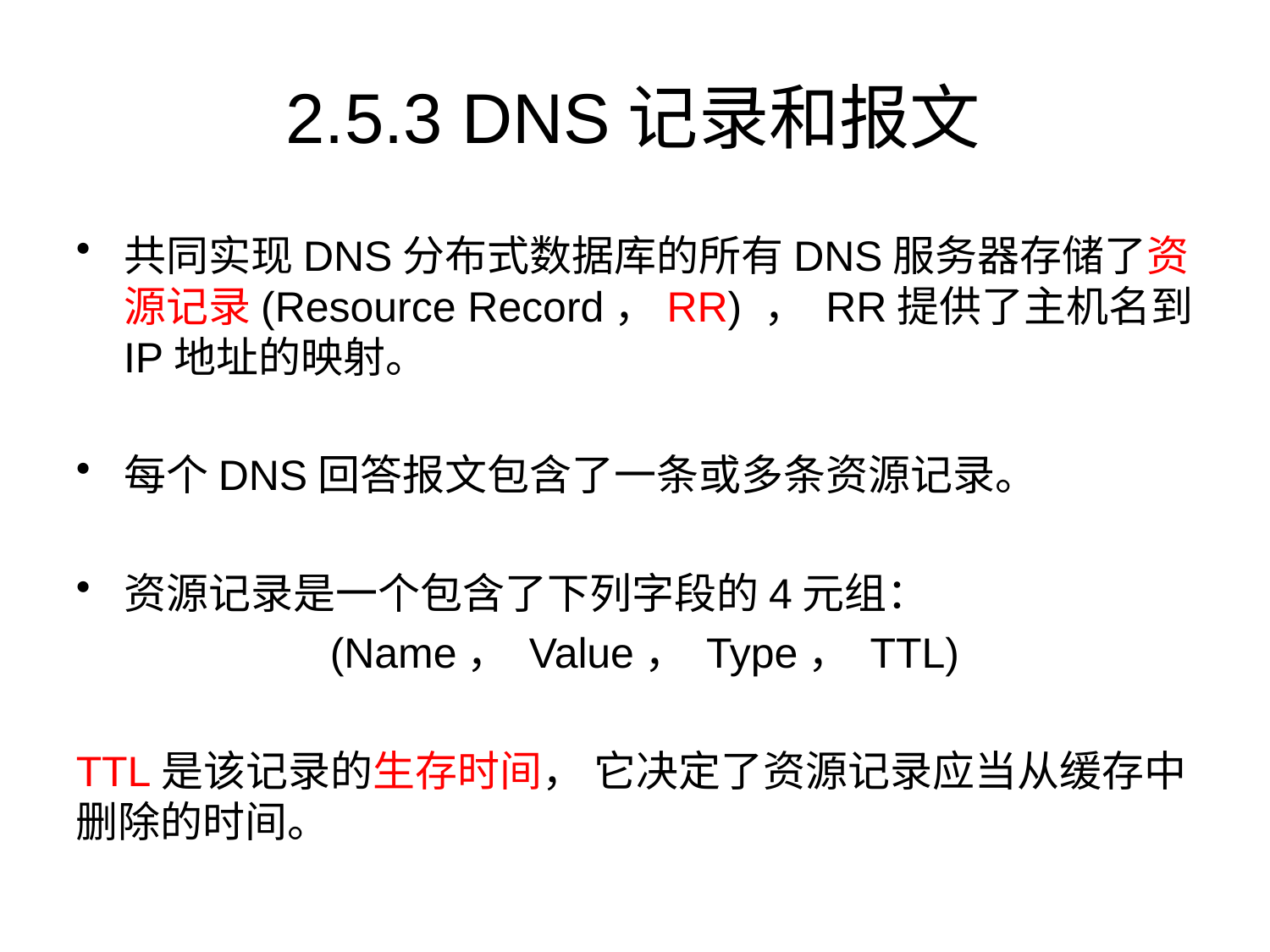

# 2.5.3 DNS记录和报文
共同实现DNS分布式数据库的所有DNS服务器存储了资源记录(Resource Record，RR) ， RR提供了主机名到IP地址的映射。

每个DNS回答报文包含了一条或多条资源记录。

资源记录是一个包含了下列字段的4元组：
		(Name， Value， Type， TTL)

TTL是该记录的生存时间， 它决定了资源记录应当从缓存中删除的时间。